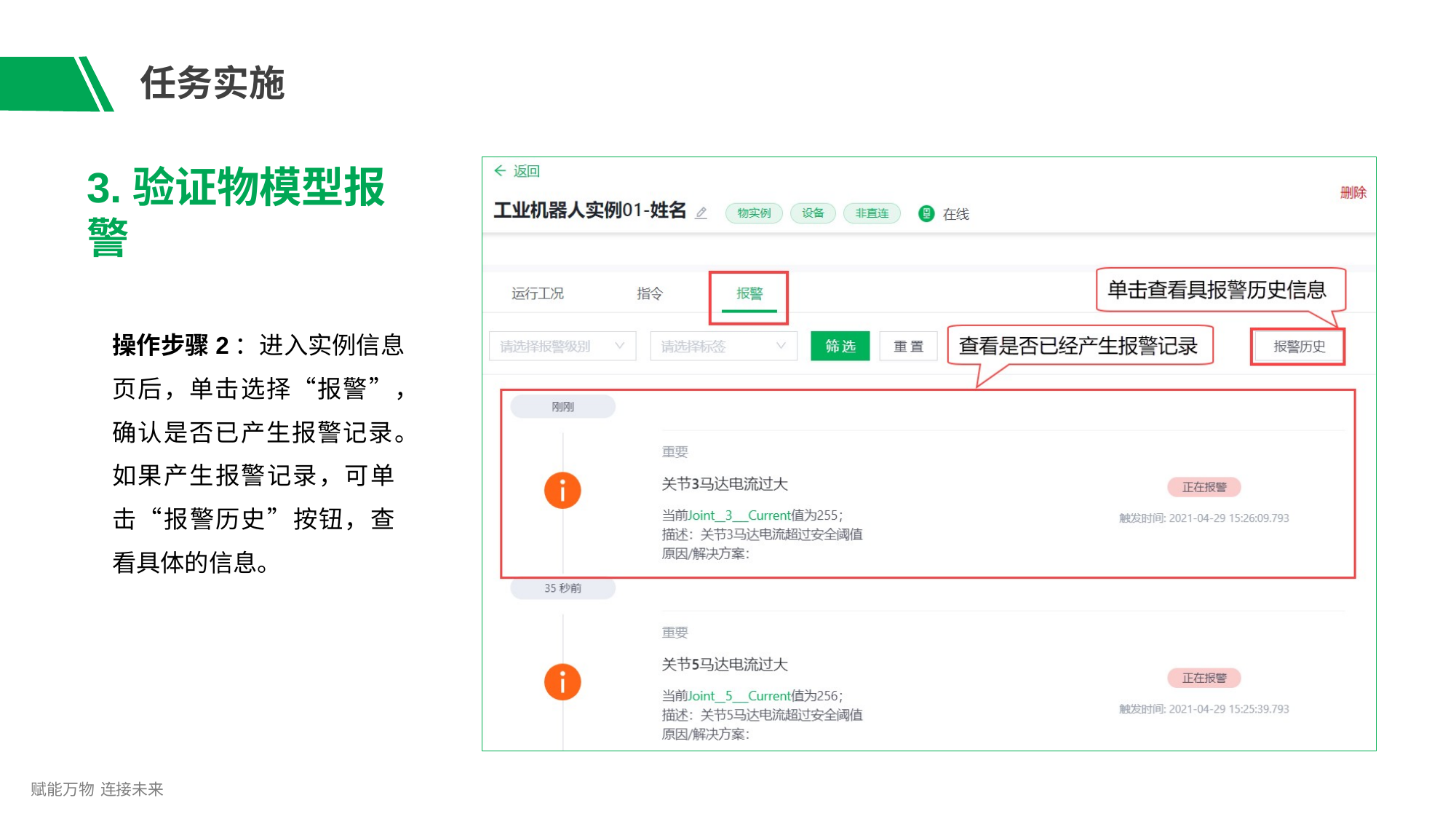

# 任务实施

3.验证物模型报警
操作步骤2：进入实例信息 页后，单击选择“报警”， 确认是否已产生报警记录。 如果产生报警记录，可单 击“报警历史”按钮，查 看具体的信息。
赋能万物 连接未来